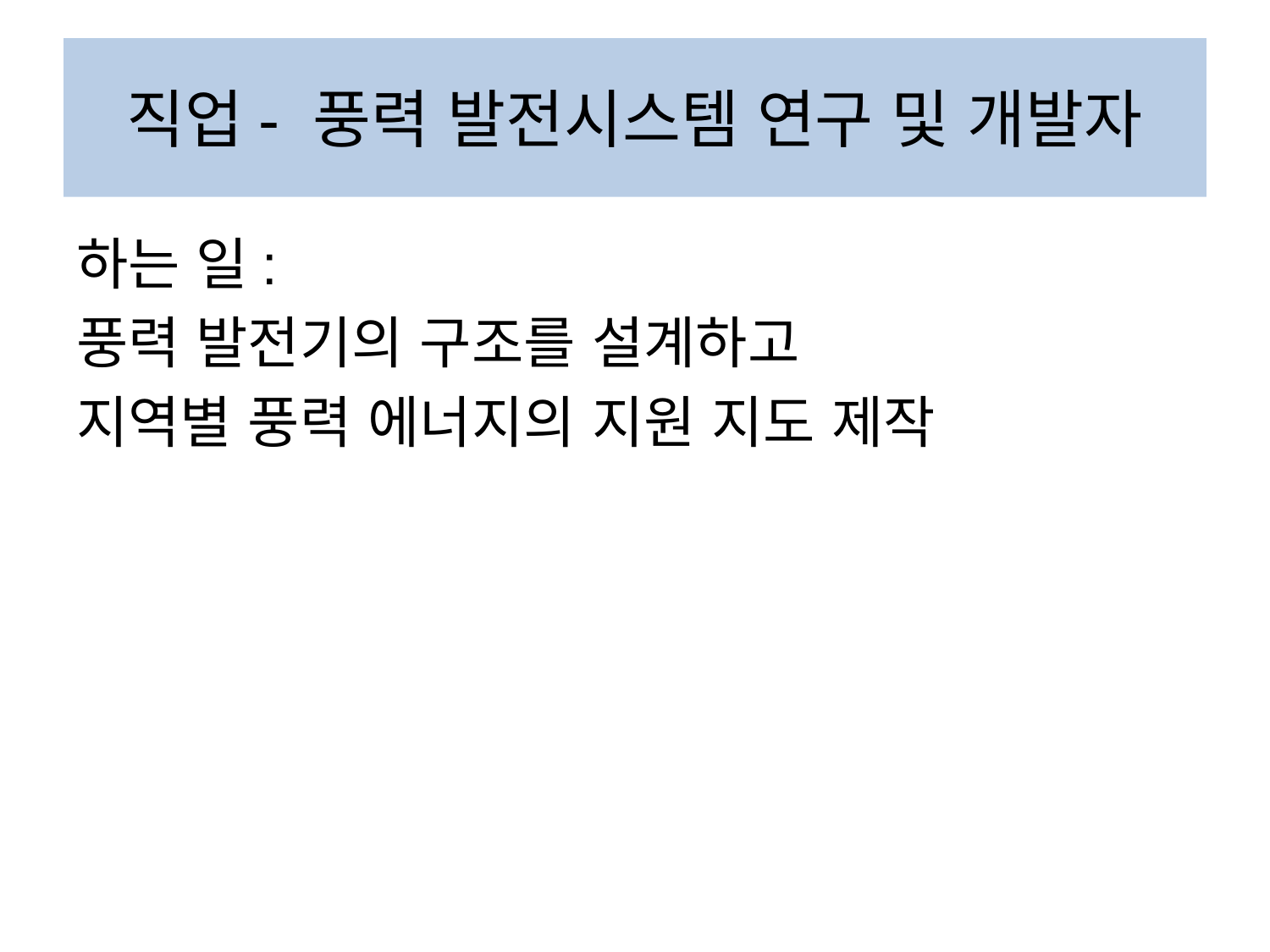

# 직업- 풍력 발전시스템 연구 및 개발자
하는 일:
풍력 발전기의 구조를 설계하고
지역별 풍력 에너지의 지원 지도 제작